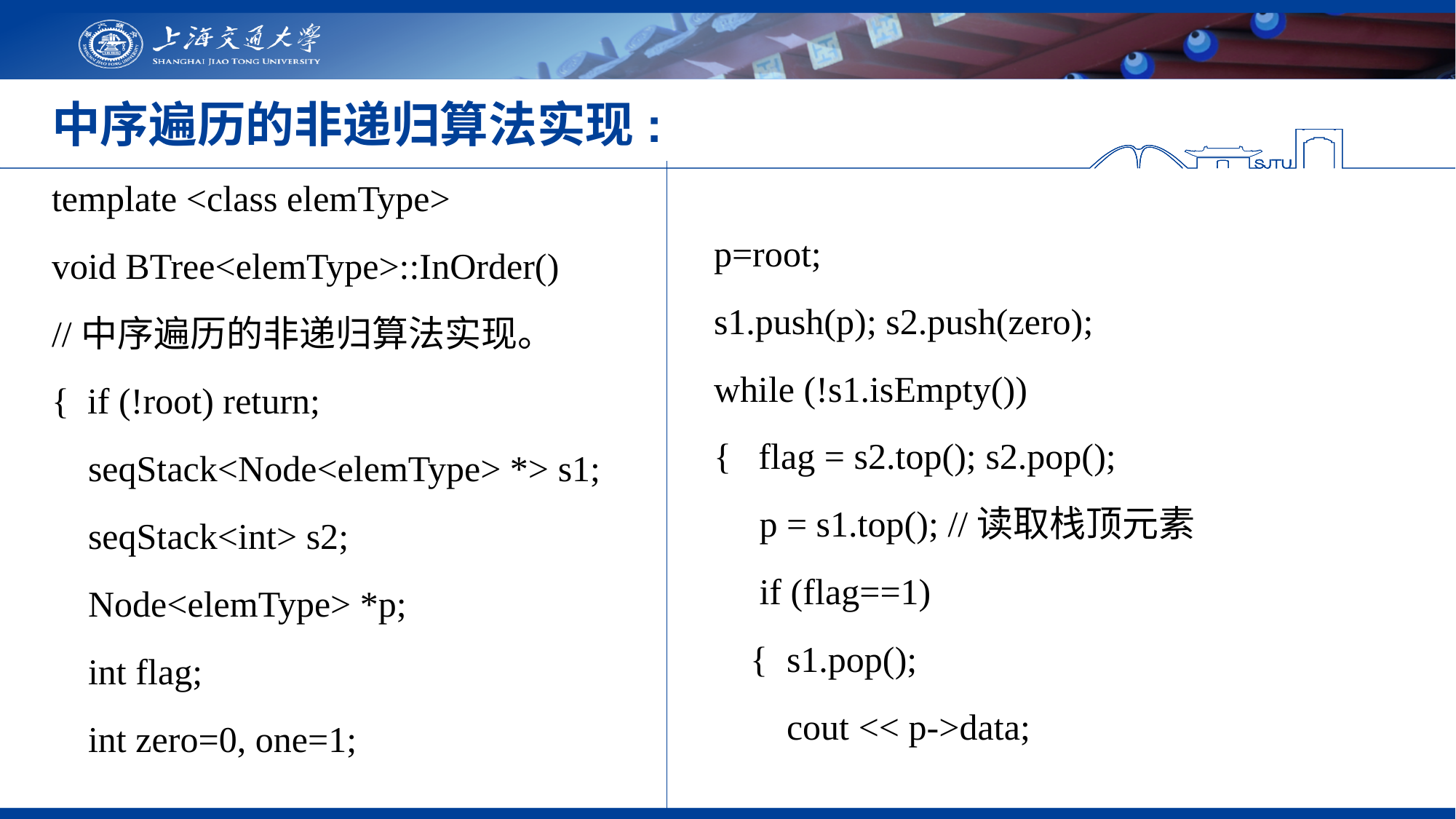

# 中序遍历的非递归算法实现:
template <class elemType>
void BTree<elemType>::InOrder()
//中序遍历的非递归算法实现。
{  if (!root) return;
    seqStack<Node<elemType> *> s1;
    seqStack<int> s2;
    Node<elemType> *p;
    int flag;
    int zero=0, one=1;

    p=root;
    s1.push(p); s2.push(zero);
    while (!s1.isEmpty())
    {   flag = s2.top(); s2.pop();
         p = s1.top(); //读取栈顶元素
         if (flag==1)
        { 	s1.pop();
            cout << p->data;